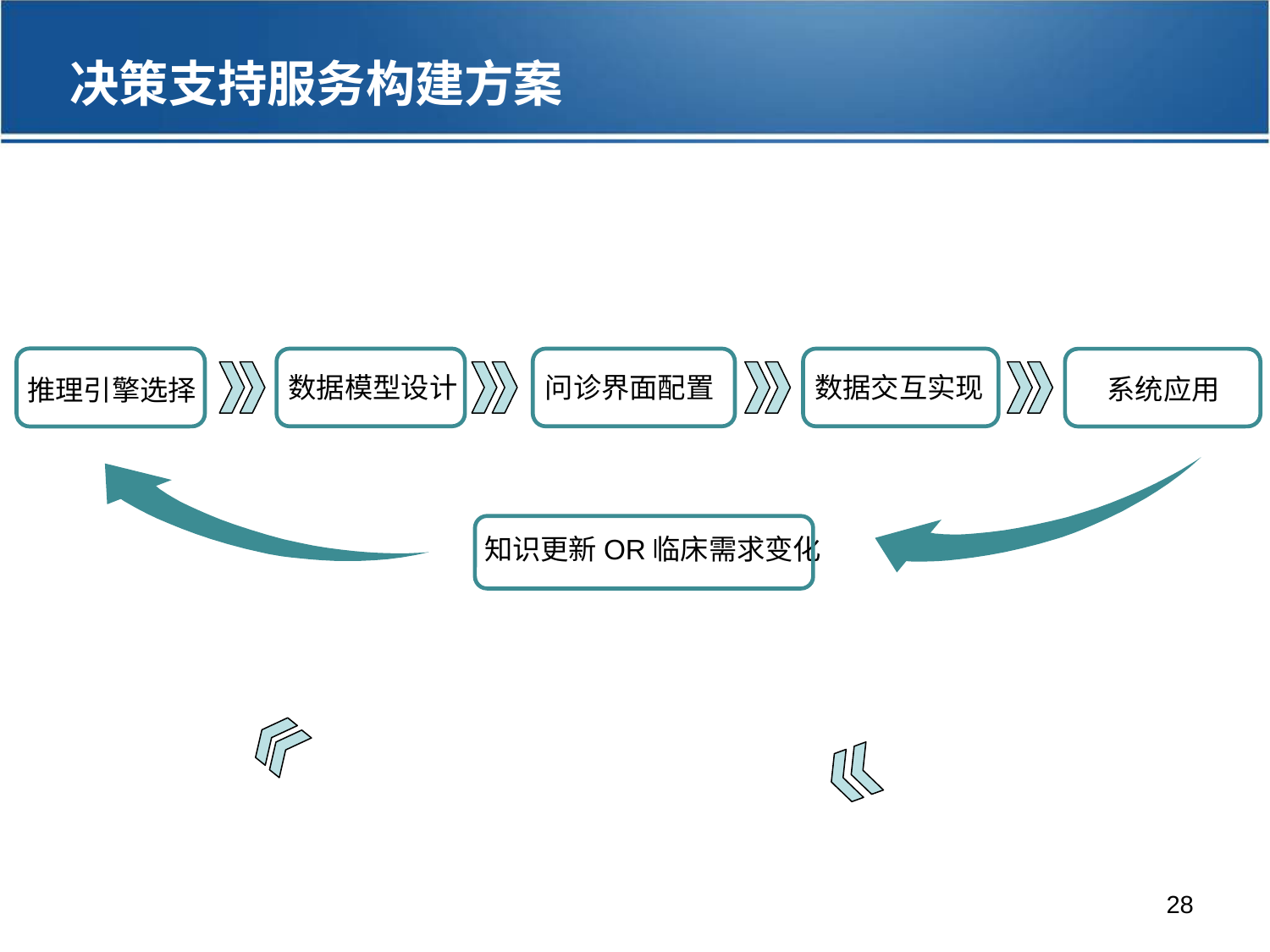

决策支持服务构建方案

数据模型设计
问诊界面配置
数据交互实现
系统应用
推理引擎选择

知识更新OR临床需求变化

28